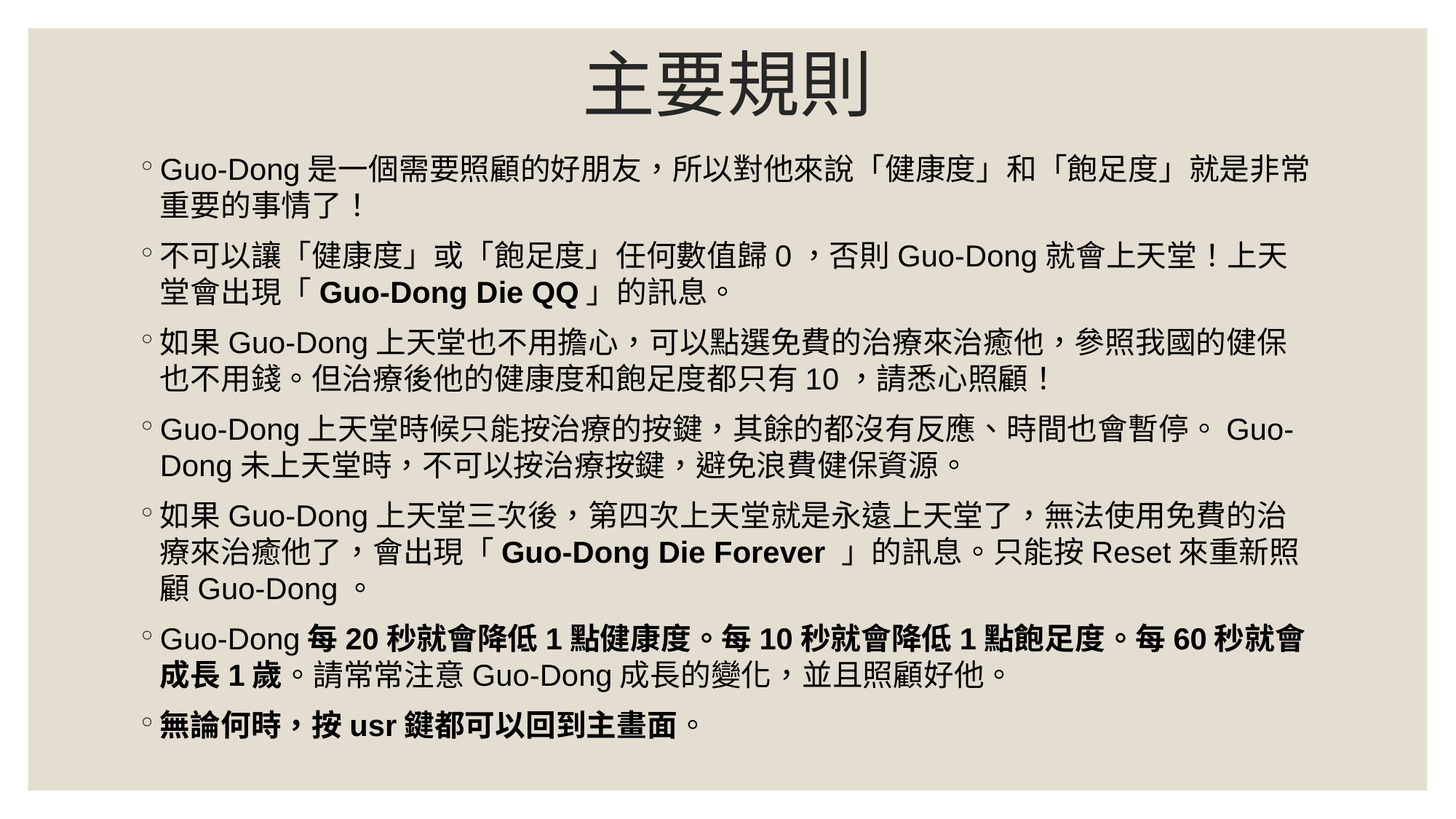

# 主要規則
Guo-Dong是一個需要照顧的好朋友，所以對他來說「健康度」和「飽足度」就是非常重要的事情了！
不可以讓「健康度」或「飽足度」任何數值歸0，否則Guo-Dong就會上天堂！上天堂會出現「Guo-Dong Die QQ」的訊息。
如果Guo-Dong上天堂也不用擔心，可以點選免費的治療來治癒他，參照我國的健保也不用錢。但治療後他的健康度和飽足度都只有10，請悉心照顧！
Guo-Dong上天堂時候只能按治療的按鍵，其餘的都沒有反應、時間也會暫停。Guo-Dong未上天堂時，不可以按治療按鍵，避免浪費健保資源。
如果Guo-Dong上天堂三次後，第四次上天堂就是永遠上天堂了，無法使用免費的治療來治癒他了，會出現「Guo-Dong Die Forever 」的訊息。只能按Reset來重新照顧Guo-Dong。
Guo-Dong每20秒就會降低1點健康度。每10秒就會降低1點飽足度。每60秒就會成長1歲。請常常注意Guo-Dong成長的變化，並且照顧好他。
無論何時，按usr鍵都可以回到主畫面。